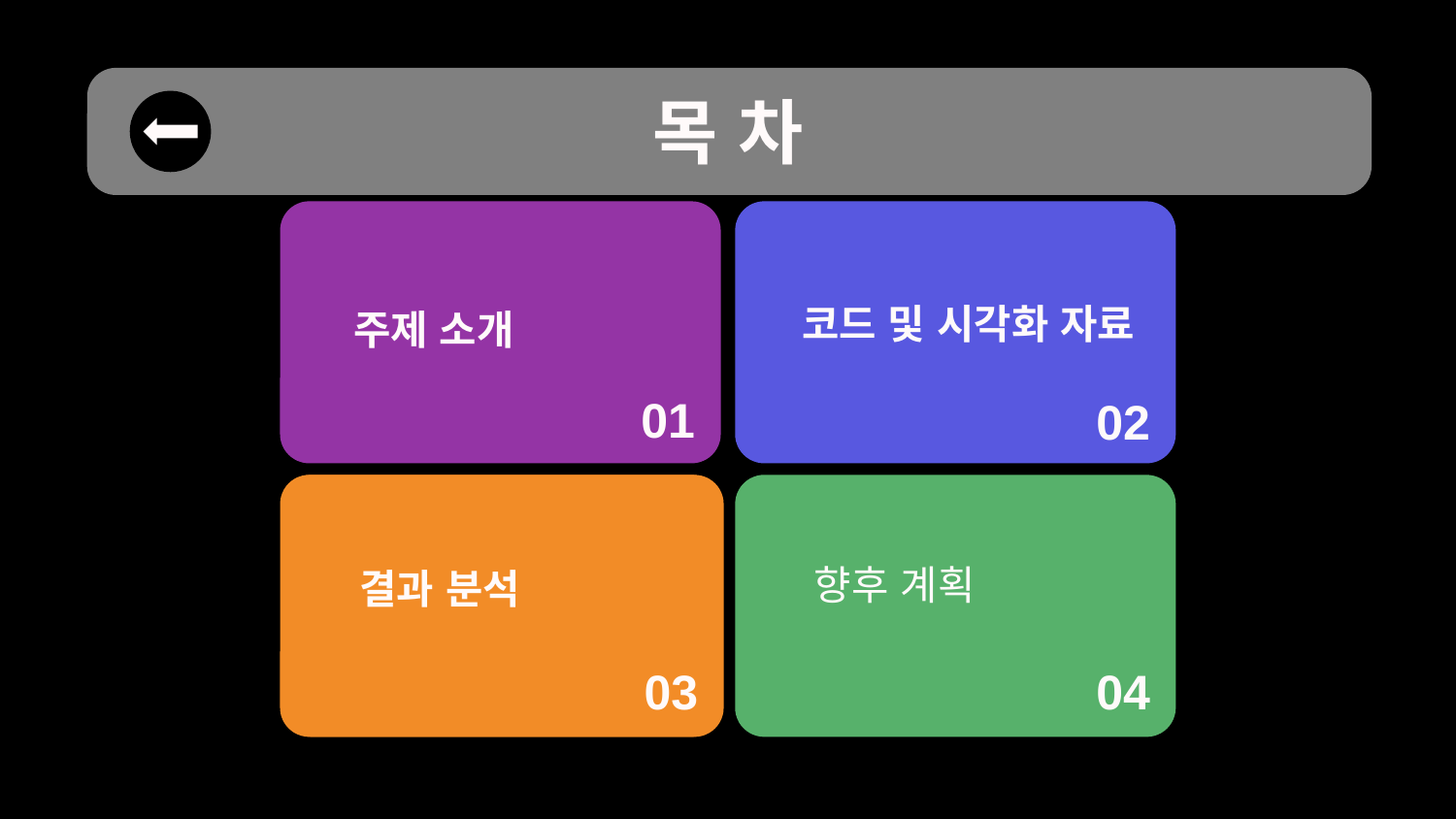

목 차

코드 및 시각화 자료

주제 소개
# 01
02

향후 계획
결과 분석
결과 분석
03
03
04